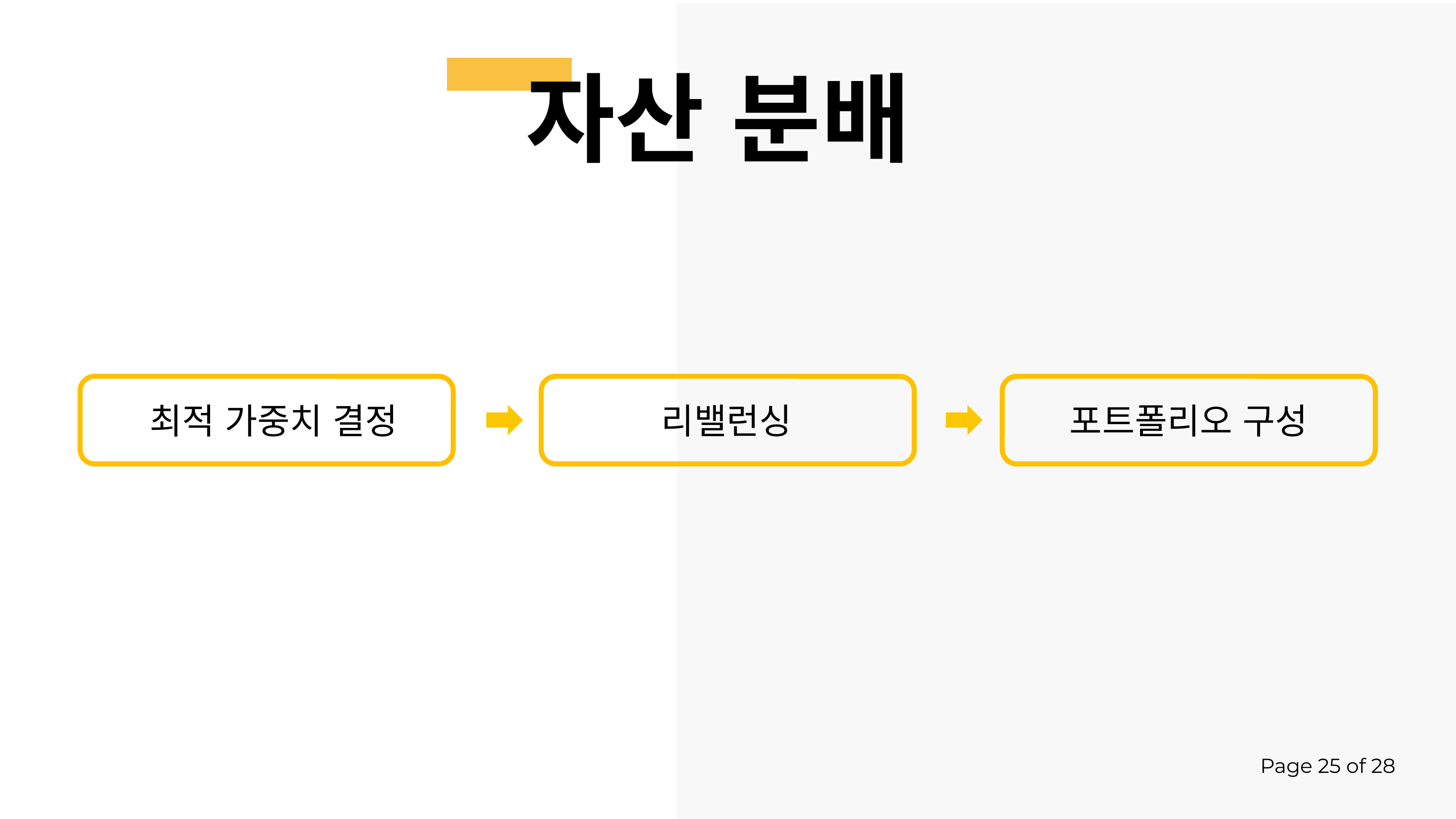

자산 분배

최적 가중치 결정
리밸런싱
포트폴리오 구성

Page 25 of 28